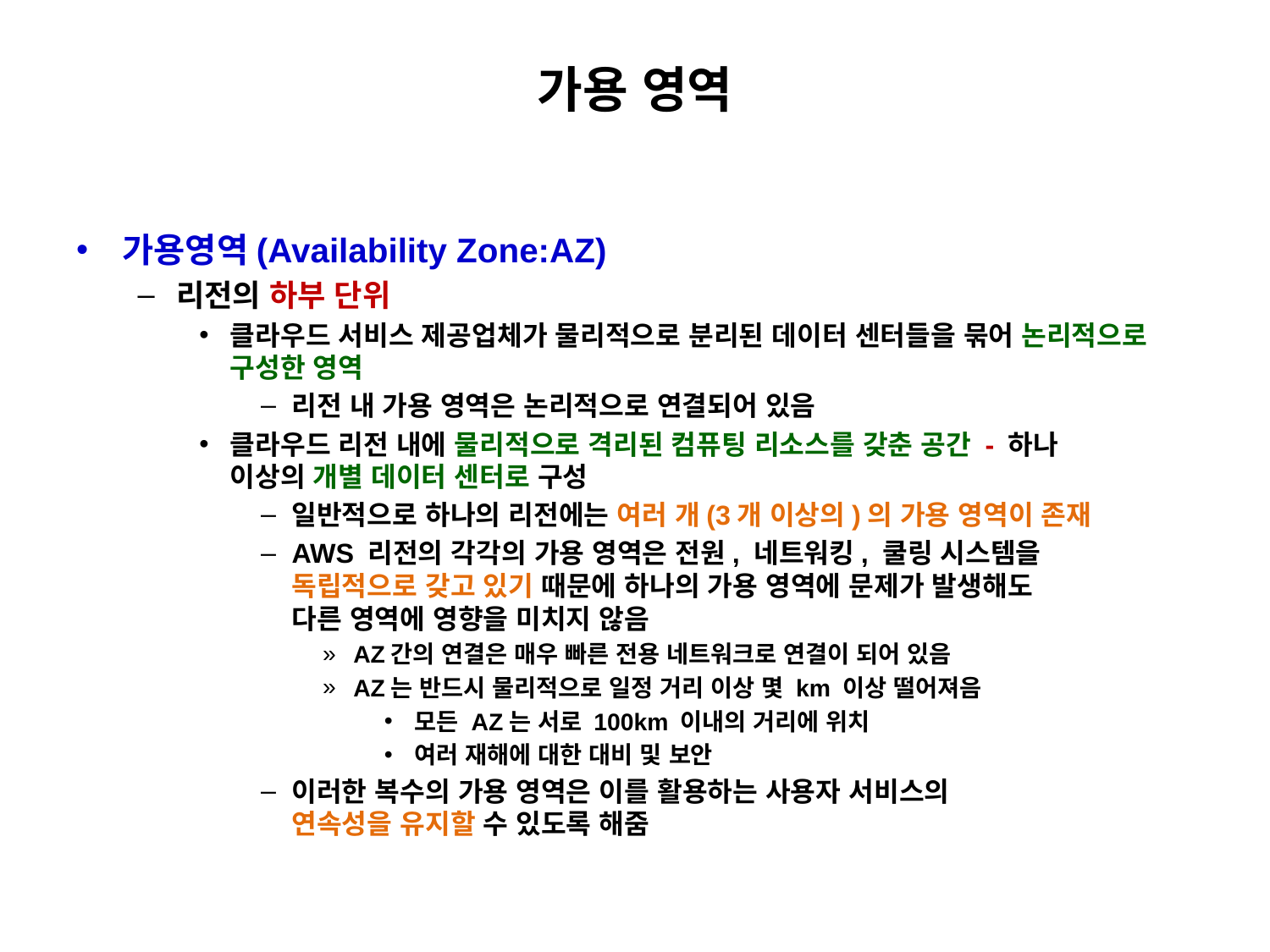

# 가용 영역
가용영역(Availability Zone:AZ)
리전의 하부 단위
클라우드 서비스 제공업체가 물리적으로 분리된 데이터 센터들을 묶어 논리적으로 구성한 영역
리전 내 가용 영역은 논리적으로 연결되어 있음
클라우드 리전 내에 물리적으로 격리된 컴퓨팅 리소스를 갖춘 공간 - 하나
이상의 개별 데이터 센터로 구성
일반적으로 하나의 리전에는 여러 개(3개 이상의)의 가용 영역이 존재
AWS 리전의 각각의 가용 영역은 전원, 네트워킹, 쿨링 시스템을 
독립적으로 갖고 있기 때문에 하나의 가용 영역에 문제가 발생해도 
다른 영역에 영향을 미치지 않음
AZ간의 연결은 매우 빠른 전용 네트워크로 연결이 되어 있음
AZ는 반드시 물리적으로 일정 거리 이상 몇 km 이상 떨어져음
모든 AZ는 서로 100km 이내의 거리에 위치
여러 재해에 대한 대비 및 보안
이러한 복수의 가용 영역은 이를 활용하는 사용자 서비스의 
연속성을 유지할 수 있도록 해줌